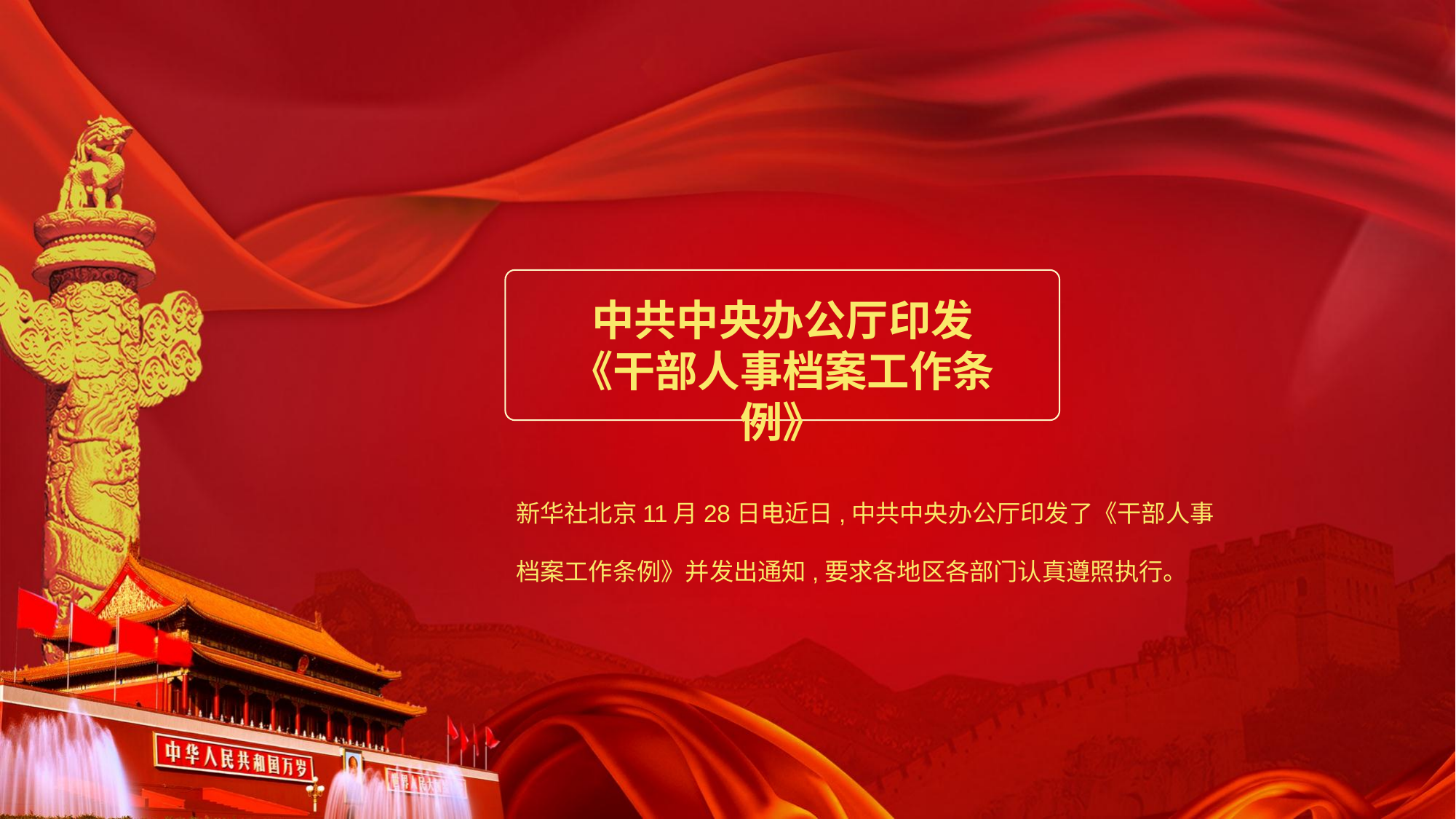

中共中央办公厅印发
《干部人事档案工作条例》
新华社北京11月28日电近日,中共中央办公厅印发了《干部人事档案工作条例》并发出通知,要求各地区各部门认真遵照执行。